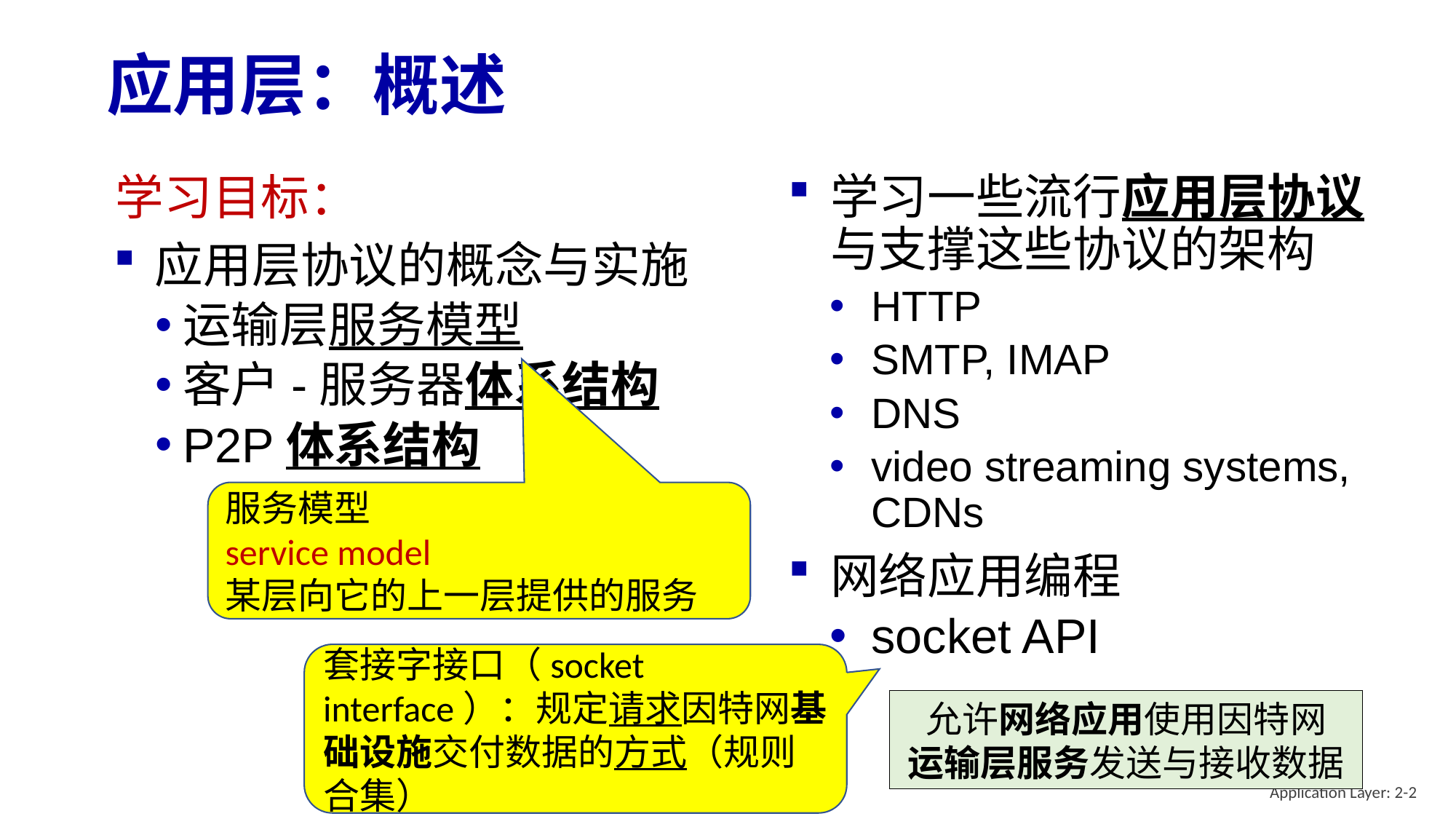

# 应用层：概述
学习一些流行应用层协议与支撑这些协议的架构
HTTP
SMTP, IMAP
DNS
video streaming systems, CDNs
网络应用编程
socket API
学习目标：
应用层协议的概念与实施
运输层服务模型
客户-服务器体系结构
P2P体系结构

服务模型
service model
某层向它的上一层提供的服务
套接字接口（socket interface）：规定请求因特网基础设施交付数据的方式（规则合集）
允许网络应用使用因特网
运输层服务发送与接收数据
Application Layer: 2-2